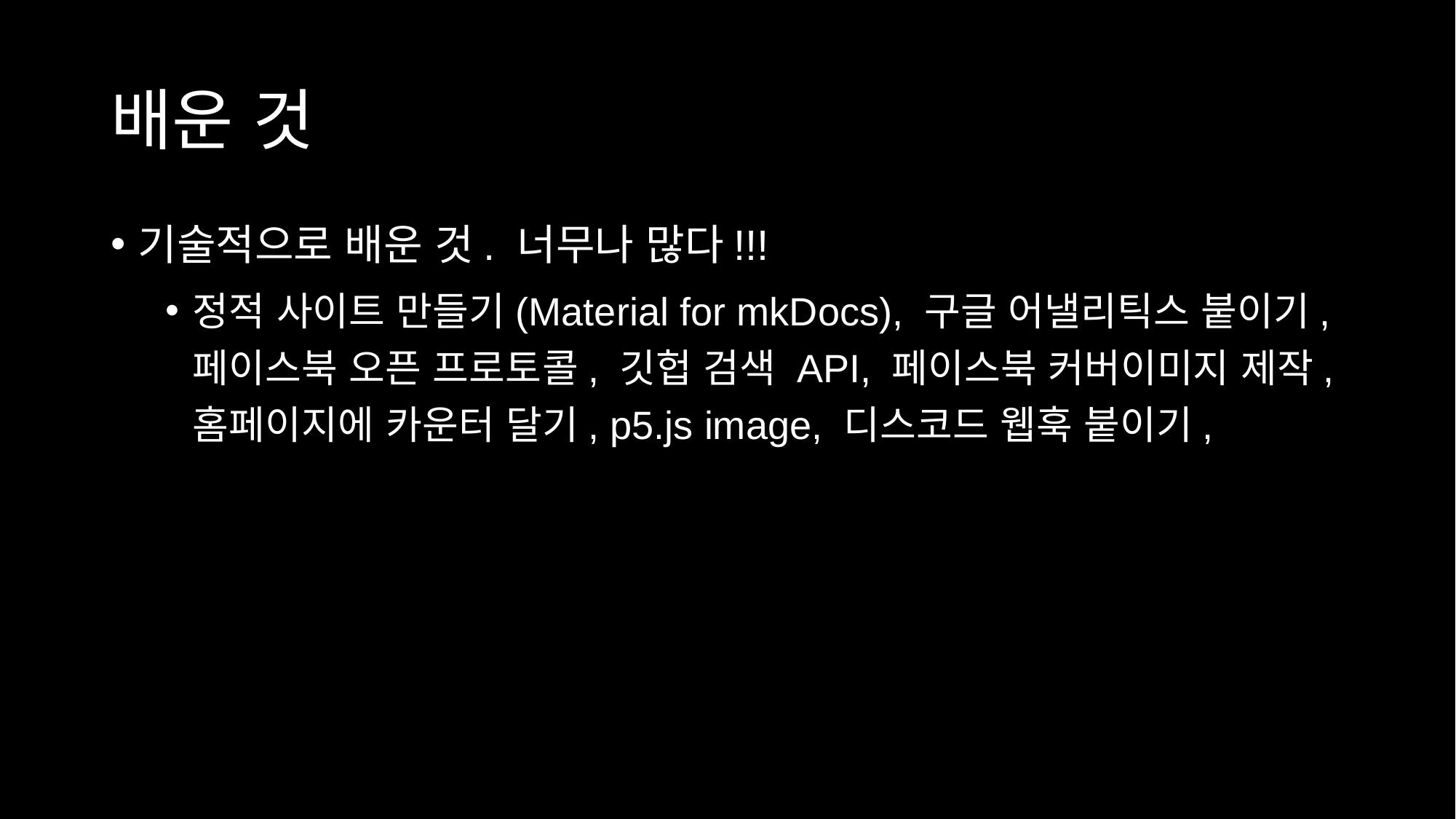

# 배운 것
기술적으로 배운 것. 너무나 많다!!!
정적 사이트 만들기(Material for mkDocs), 구글 어낼리틱스 붙이기, 페이스북 오픈 프로토콜, 깃헙 검색 API, 페이스북 커버이미지 제작, 홈페이지에 카운터 달기, p5.js image, 디스코드 웹훅 붙이기,